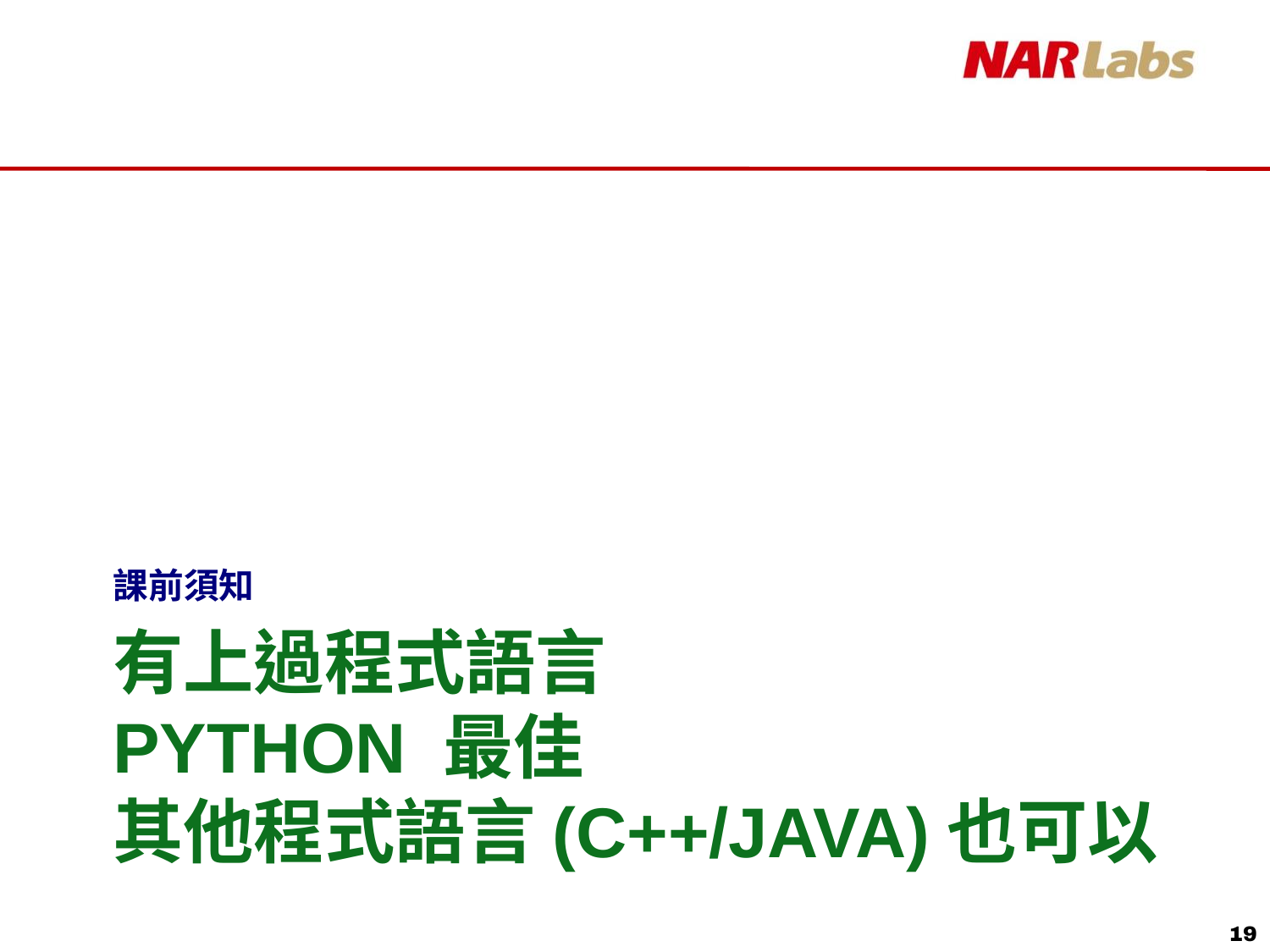

課前須知
# 有上過程式語言 python 最佳 其他程式語言(C++/Java)也可以
19